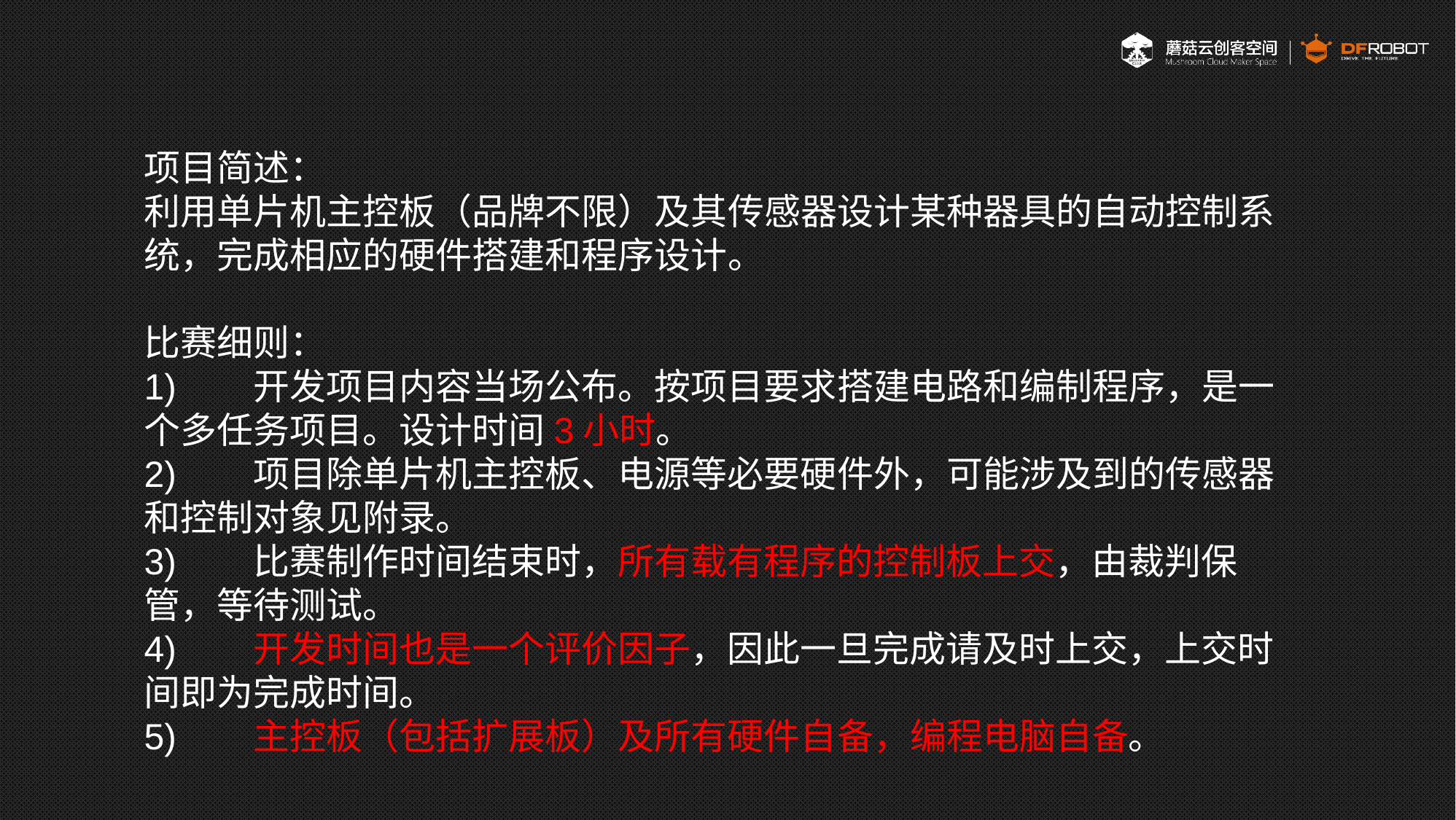

项目简述：
利用单片机主控板（品牌不限）及其传感器设计某种器具的自动控制系统，完成相应的硬件搭建和程序设计。

比赛细则：
1)	开发项目内容当场公布。按项目要求搭建电路和编制程序，是一个多任务项目。设计时间3小时。
2)	项目除单片机主控板、电源等必要硬件外，可能涉及到的传感器和控制对象见附录。
3)	比赛制作时间结束时，所有载有程序的控制板上交，由裁判保管，等待测试。
4)	开发时间也是一个评价因子，因此一旦完成请及时上交，上交时间即为完成时间。
5)	主控板（包括扩展板）及所有硬件自备，编程电脑自备。